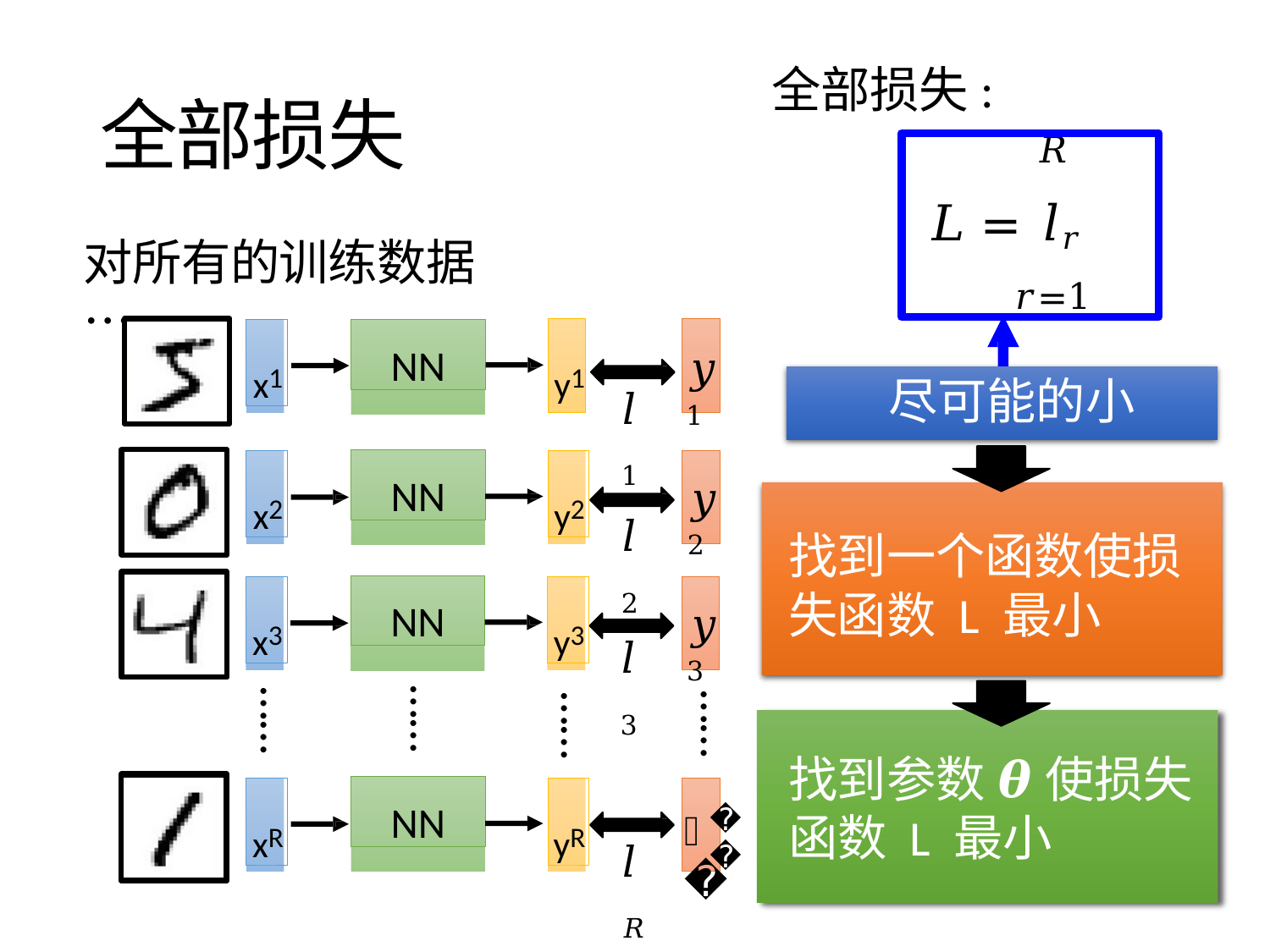

全部损失:
# 全部损失
𝑅
𝐿 = 𝑙𝑟
𝑟=1

对所有的训练数据 …

x1

NN

y1
𝑦 1

尽可能的小
𝑙1

NN

x2

y2

𝑦 2

𝑙2
找到一个函数使损失函数 L 最小

NN

x3

y3

𝑦 3

𝑙3

……
……
……
……

找到参数 𝜽 使损失函数 L 最小

NN

xR

yR

𝑅
𝑦

𝑙𝑅